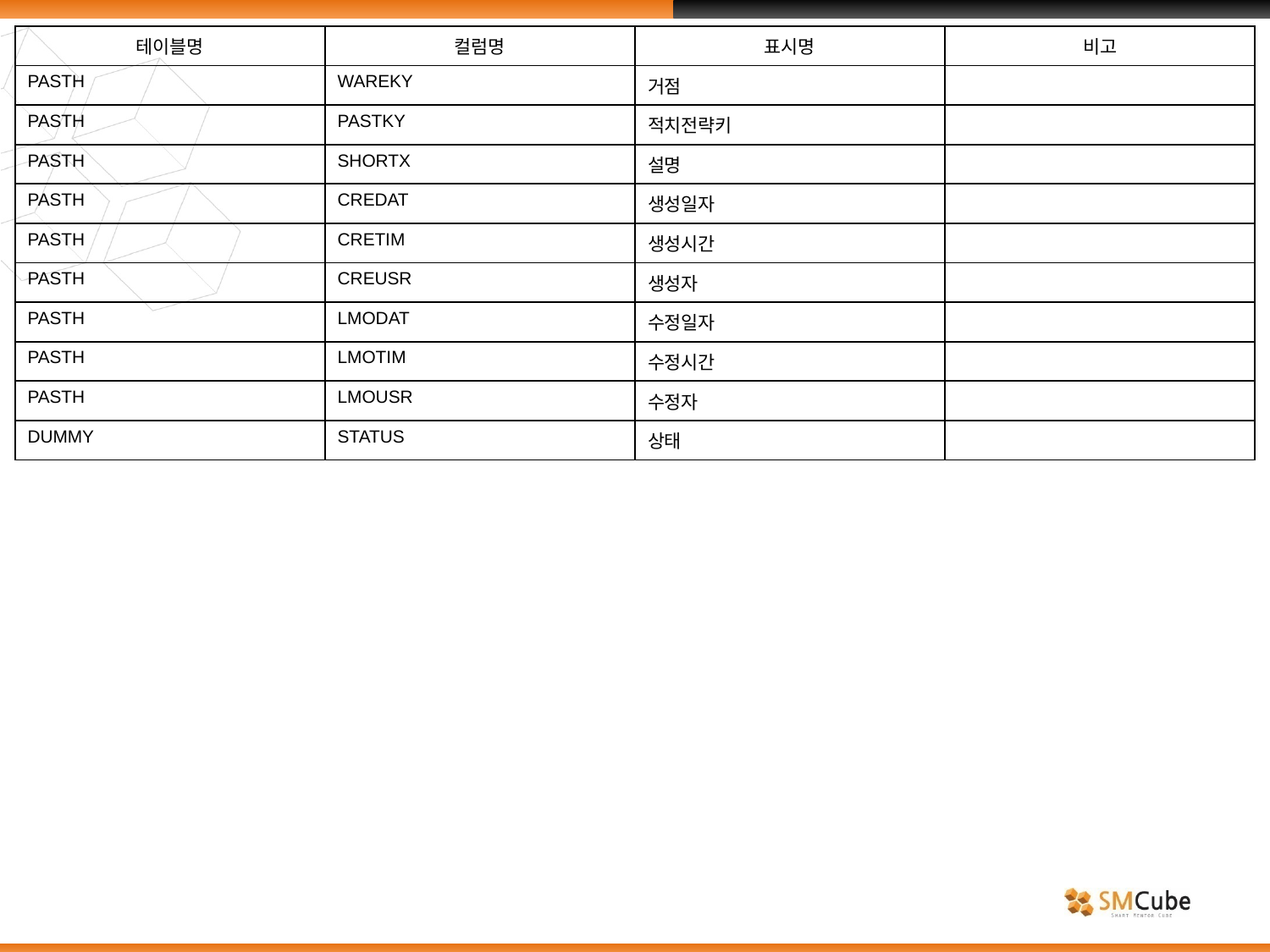

| 테이블명 | 컬럼명 | 표시명 | 비고 |
| --- | --- | --- | --- |
| PASTH | WAREKY | 거점 |  |
| PASTH | PASTKY | 적치전략키 |  |
| PASTH | SHORTX | 설명 |  |
| PASTH | CREDAT | 생성일자 |  |
| PASTH | CRETIM | 생성시간 |  |
| PASTH | CREUSR | 생성자 |  |
| PASTH | LMODAT | 수정일자 |  |
| PASTH | LMOTIM | 수정시간 |  |
| PASTH | LMOUSR | 수정자 |  |
| DUMMY | STATUS | 상태 |  |